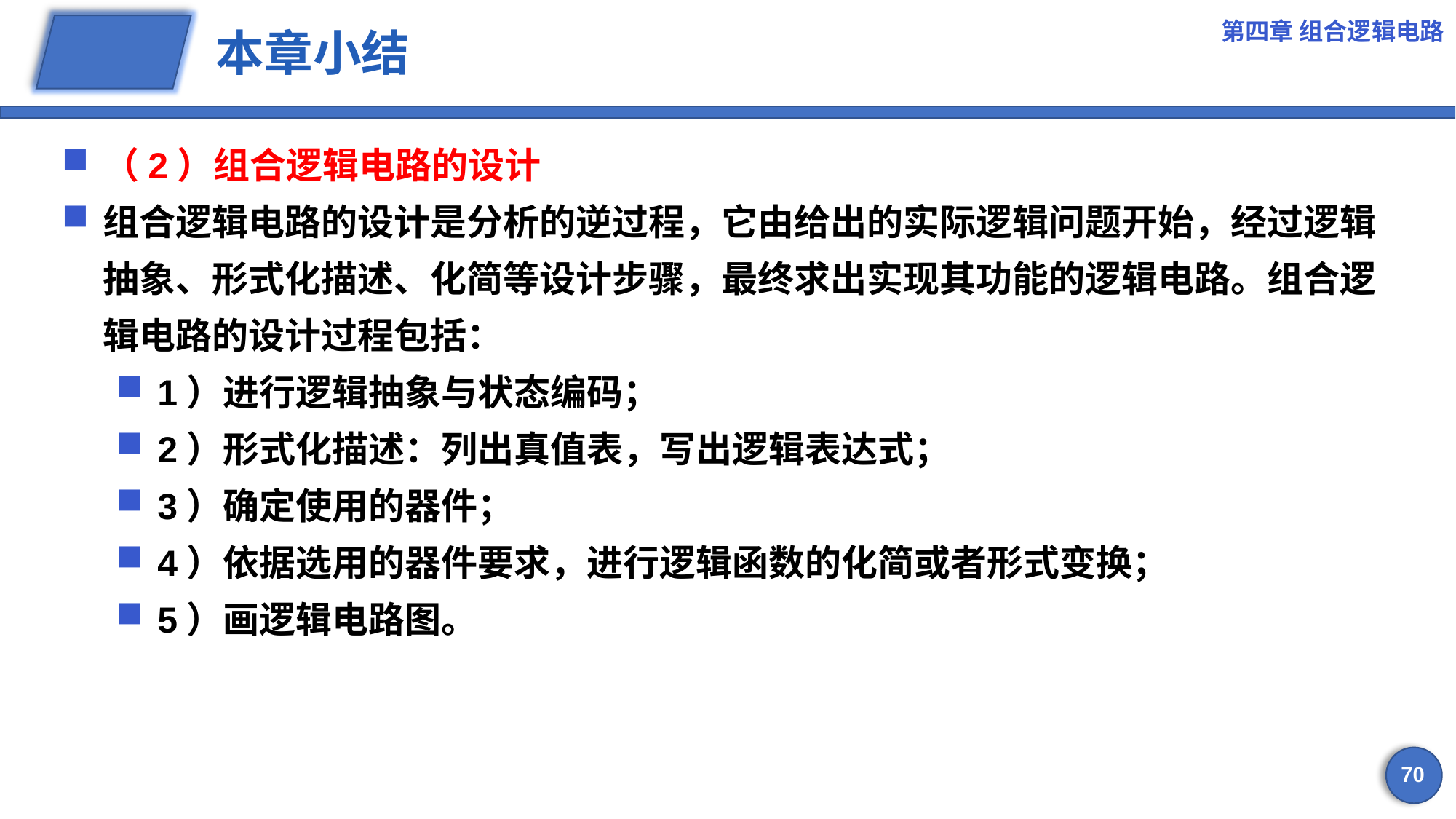

第四章 组合逻辑电路
# 本章小结

（2）组合逻辑电路的设计
组合逻辑电路的设计是分析的逆过程，它由给出的实际逻辑问题开始，经过逻辑抽象、形式化描述、化简等设计步骤，最终求出实现其功能的逻辑电路。组合逻辑电路的设计过程包括：
1）进行逻辑抽象与状态编码；
2）形式化描述：列出真值表，写出逻辑表达式；
3）确定使用的器件；
4）依据选用的器件要求，进行逻辑函数的化简或者形式变换；
5）画逻辑电路图。
70